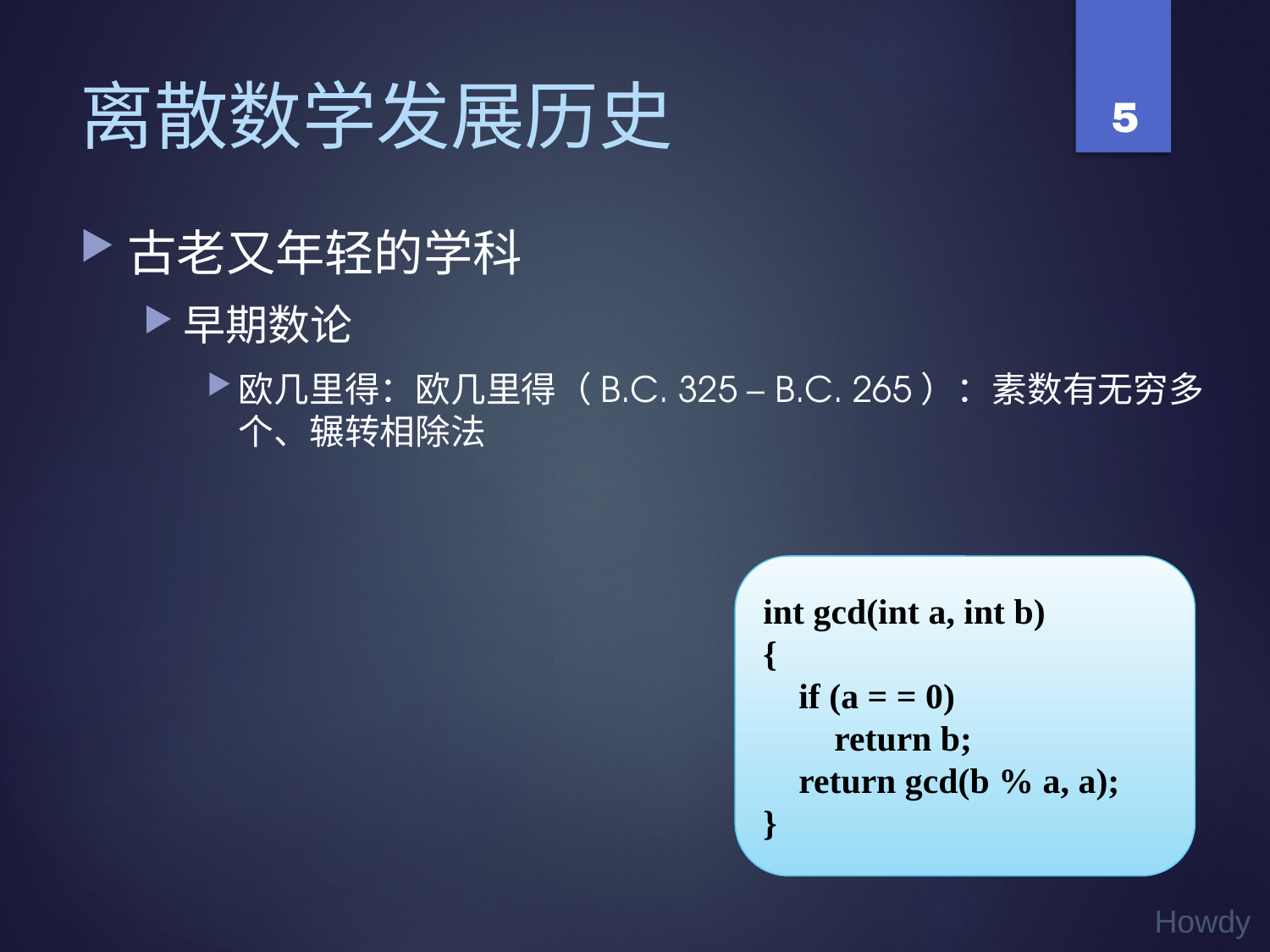

5
# 离散数学发展历史
古老又年轻的学科
早期数论
欧几里得：欧几里得（B.C. 325 – B.C. 265）：素数有无穷多个、辗转相除法
int gcd(int a, int b)
{
    if (a = = 0)
        return b;
    return gcd(b % a, a);
}